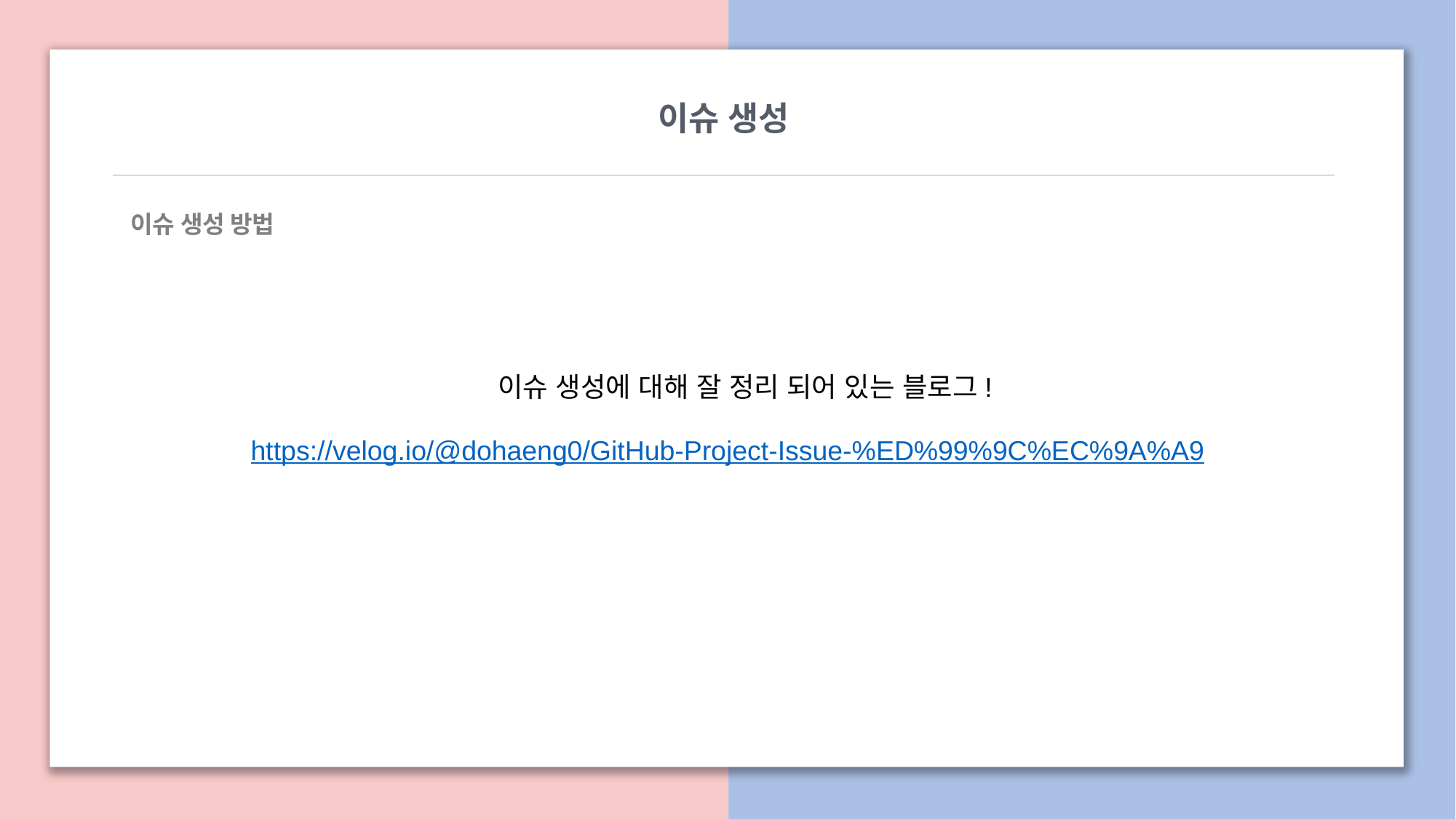

이슈 생성

이슈 생성 방법
이슈 생성에 대해 잘 정리 되어 있는 블로그!
https://velog.io/@dohaeng0/GitHub-Project-Issue-%ED%99%9C%EC%9A%A9